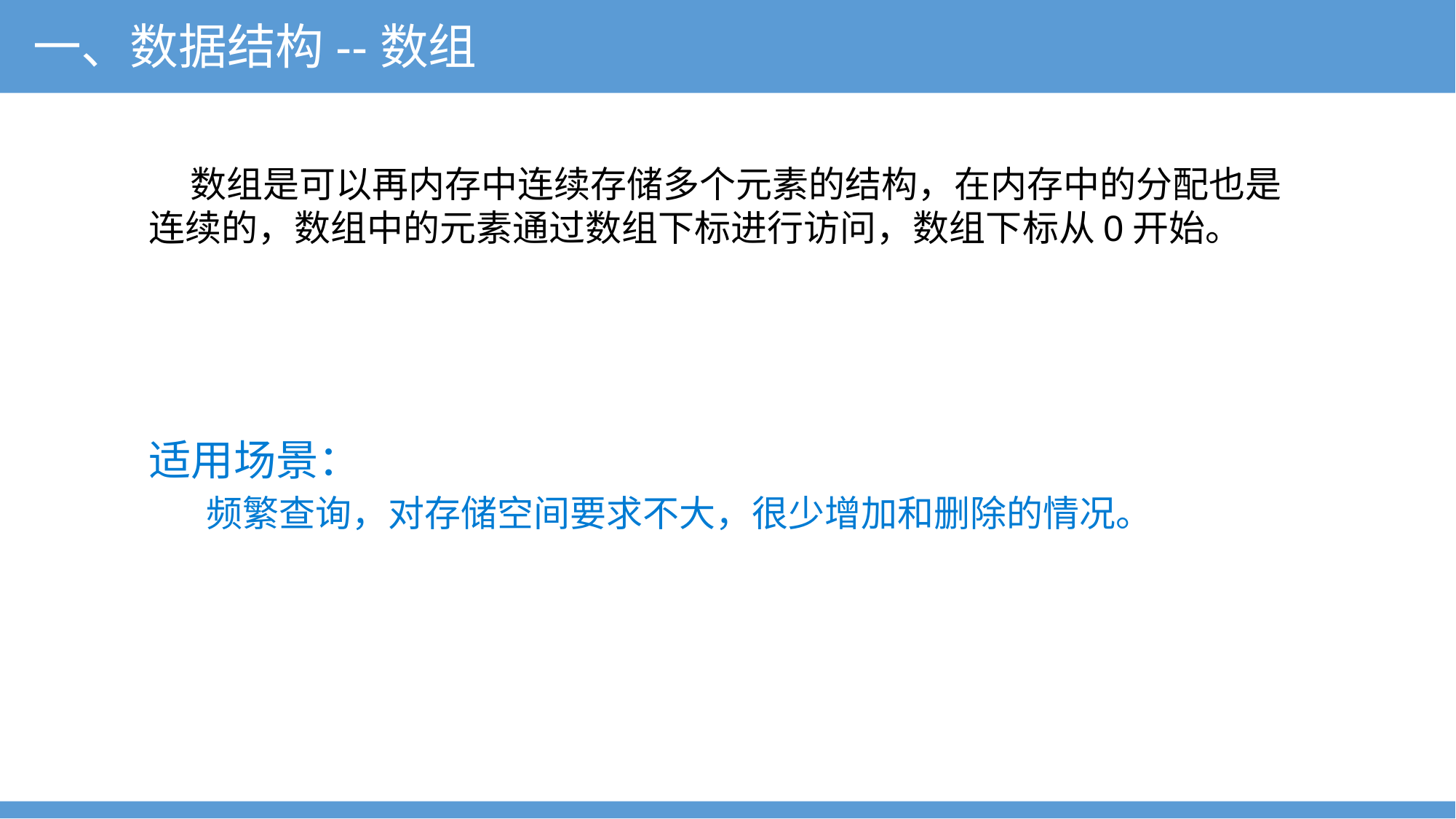

一、数据结构--数组
    数组是可以再内存中连续存储多个元素的结构，在内存中的分配也是连续的，数组中的元素通过数组下标进行访问，数组下标从0开始。

适用场景：
     频繁查询，对存储空间要求不大，很少增加和删除的情况。